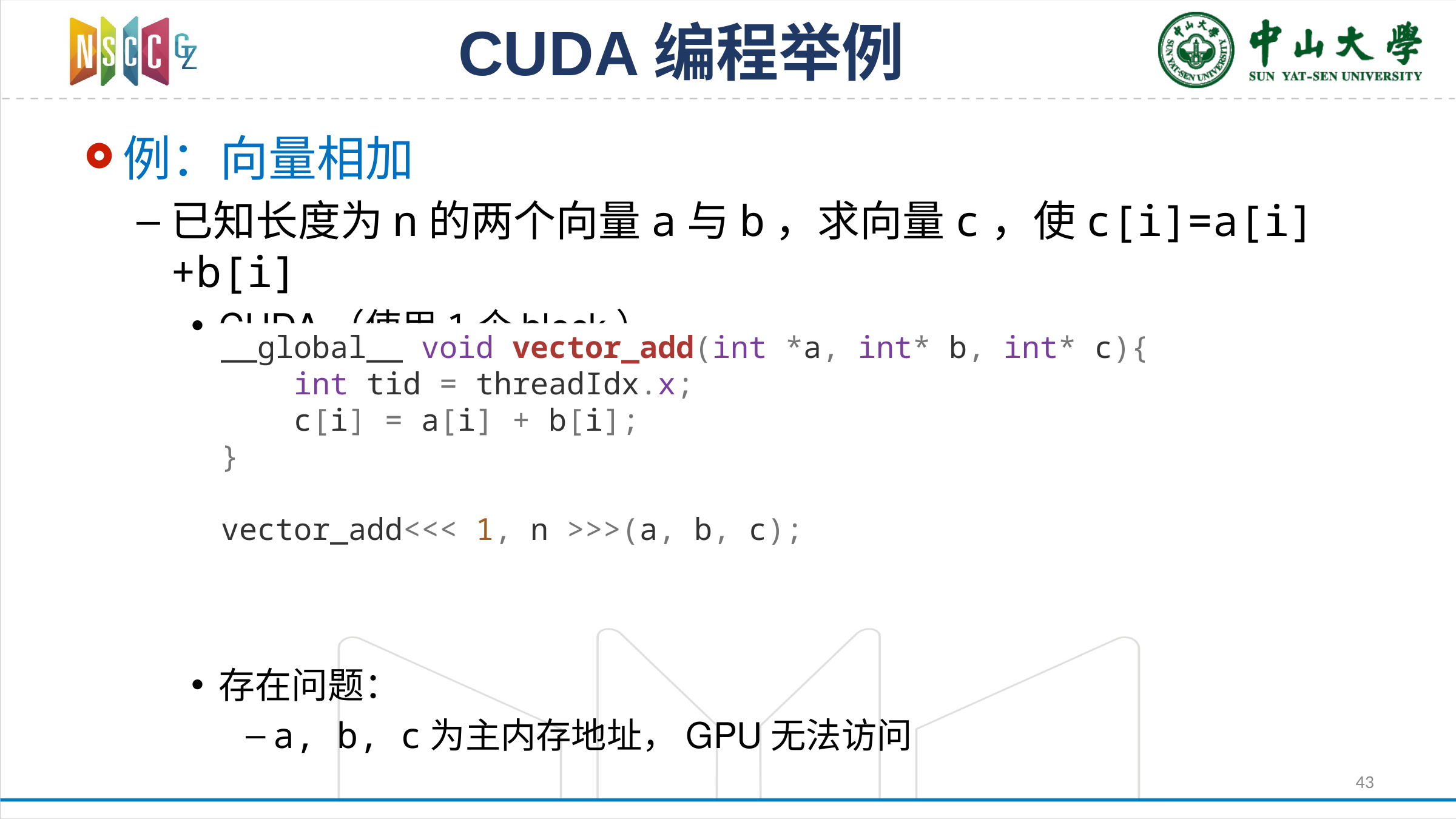

# CUDA编程举例
例：向量相加
已知长度为n的两个向量a与b，求向量c，使c[i]=a[i]+b[i]
CUDA（使用1个block）

存在问题：
a, b, c为主内存地址，GPU无法访问

__global__ void vector_add(int *a, int* b, int* c){
    int tid = threadIdx.x;
    c[i] = a[i] + b[i];
}
vector_add<<< 1, n >>>(a, b, c);
43